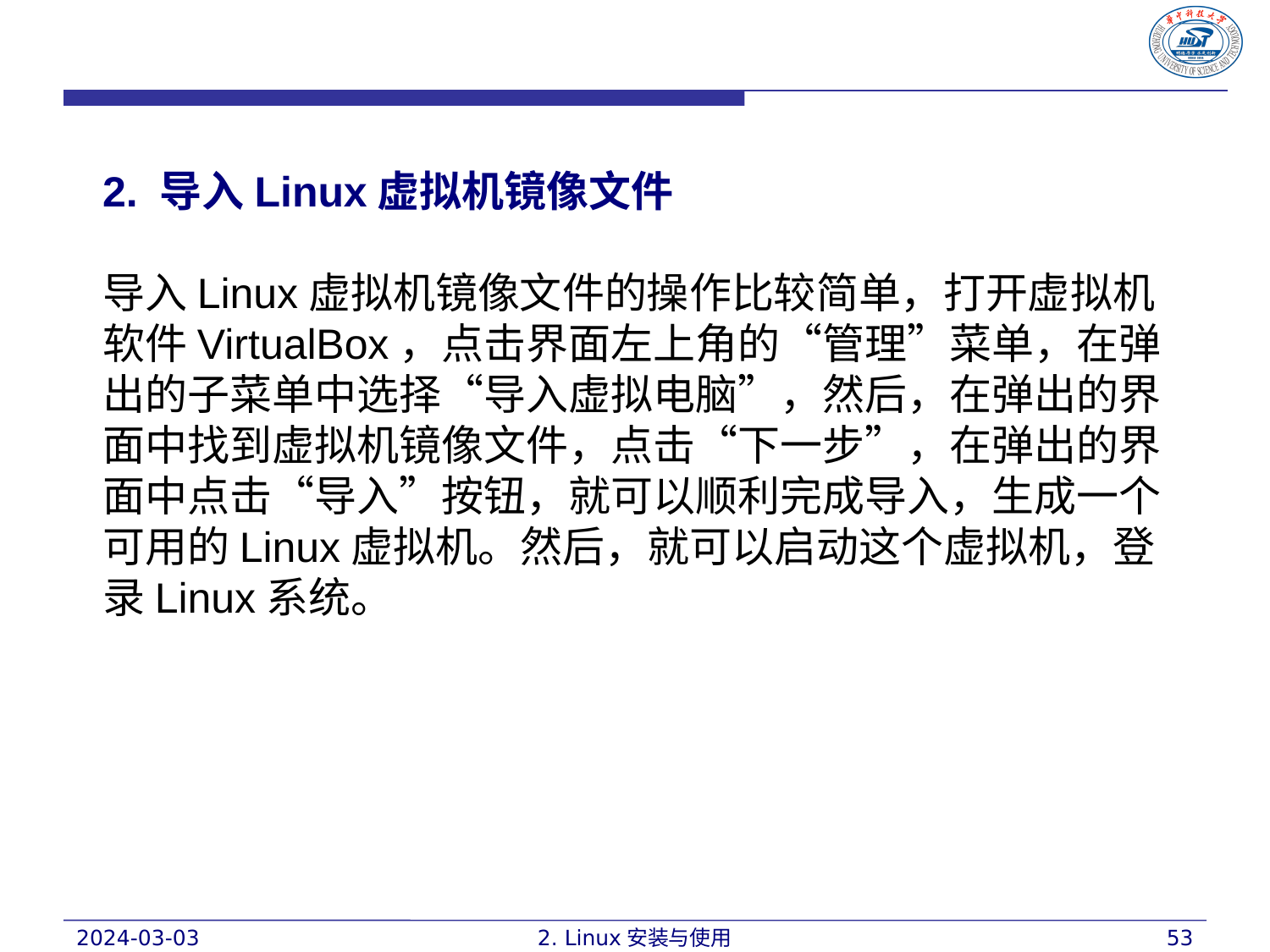

2. 导入Linux虚拟机镜像文件

导入Linux虚拟机镜像文件的操作比较简单，打开虚拟机软件VirtualBox，点击界面左上角的“管理”菜单，在弹出的子菜单中选择“导入虚拟电脑”，然后，在弹出的界面中找到虚拟机镜像文件，点击“下一步”，在弹出的界面中点击“导入”按钮，就可以顺利完成导入，生成一个可用的Linux虚拟机。然后，就可以启动这个虚拟机，登录Linux系统。
2024-03-03
2. Linux安装与使用
53